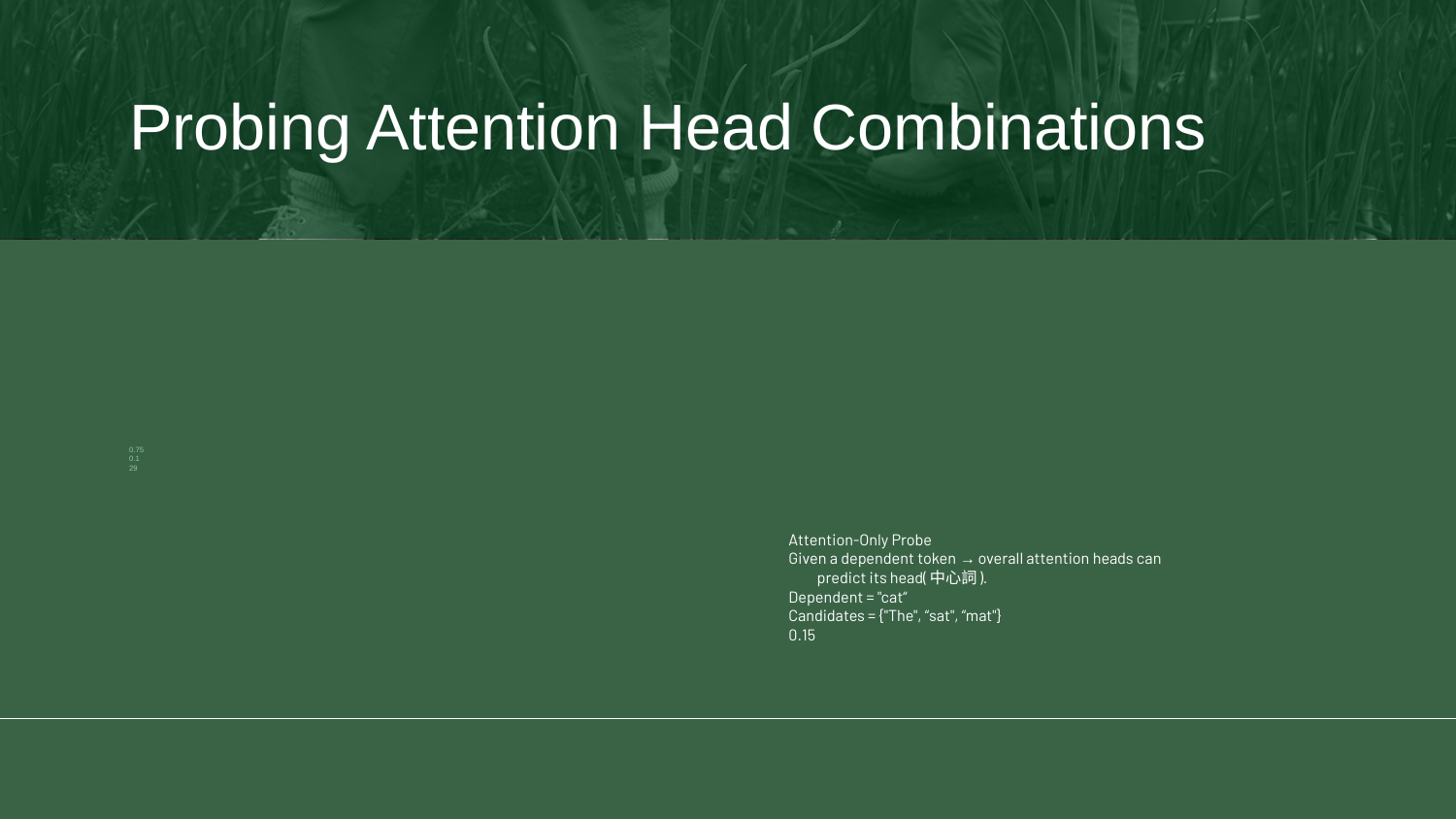

# Probing Attention Head Combinations

0.75
0.1
29

Attention-Only Probe
Given a dependent token → overall attention heads can predict its head(中心詞).
Dependent = "cat“
Candidates = {"The", “sat", “mat"}
0.15